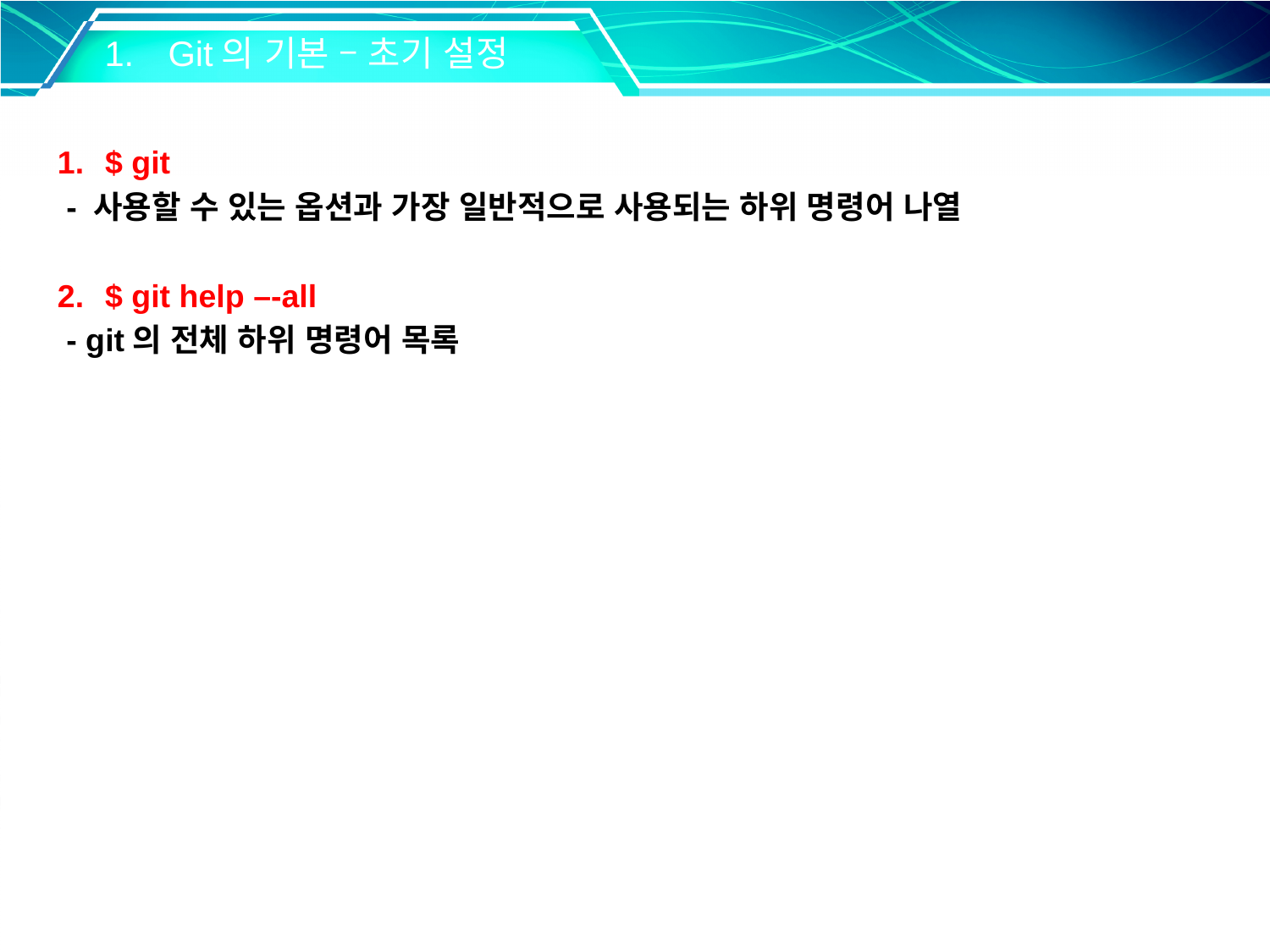

Git의 기본 – 초기 설정
$ git
 - 사용할 수 있는 옵션과 가장 일반적으로 사용되는 하위 명령어 나열

$ git help –-all
 - git의 전체 하위 명령어 목록